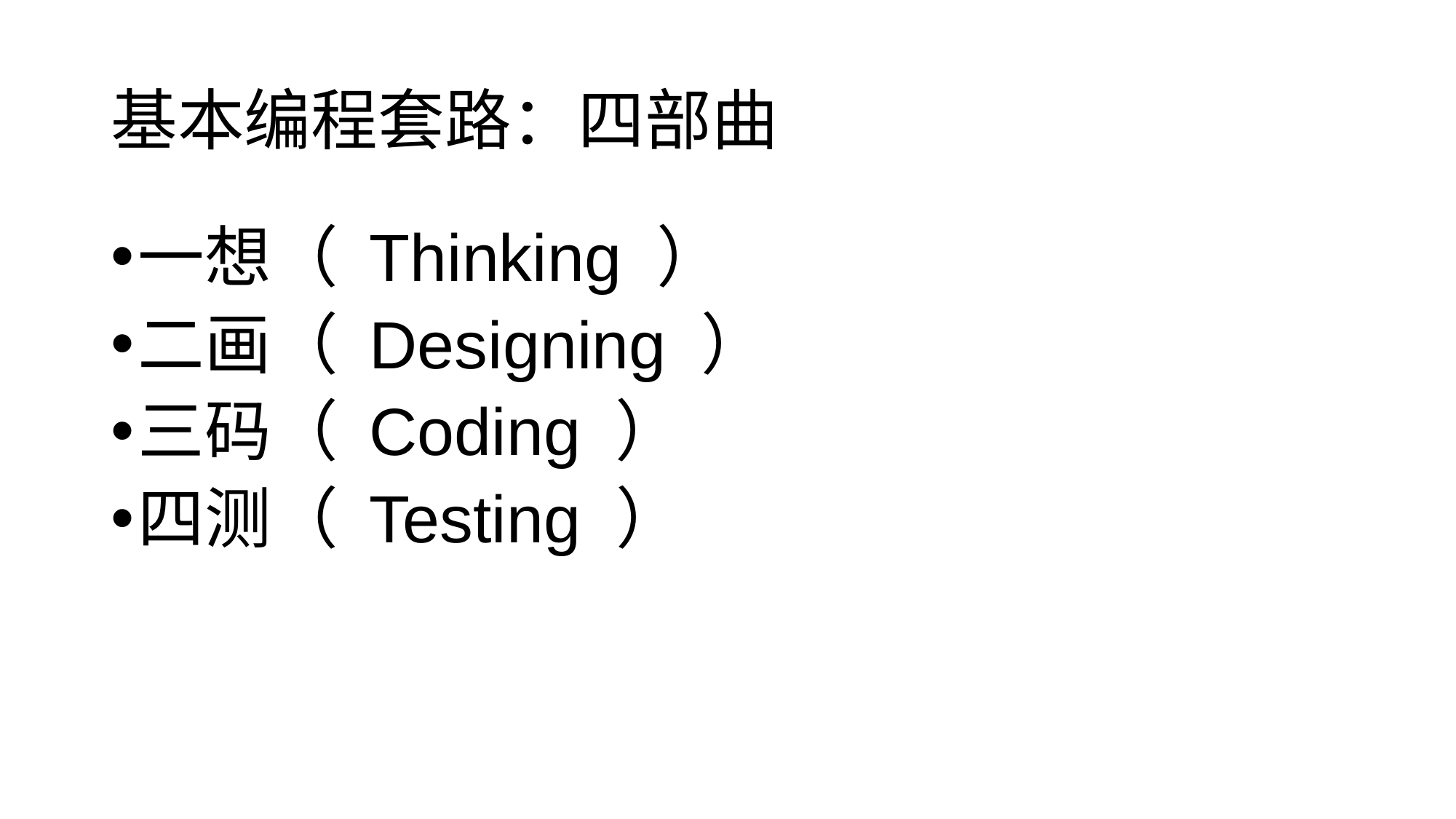

# 基本编程套路：四部曲
一想（ Thinking ）
二画（ Designing ）
三码（ Coding ）
四测（ Testing ）